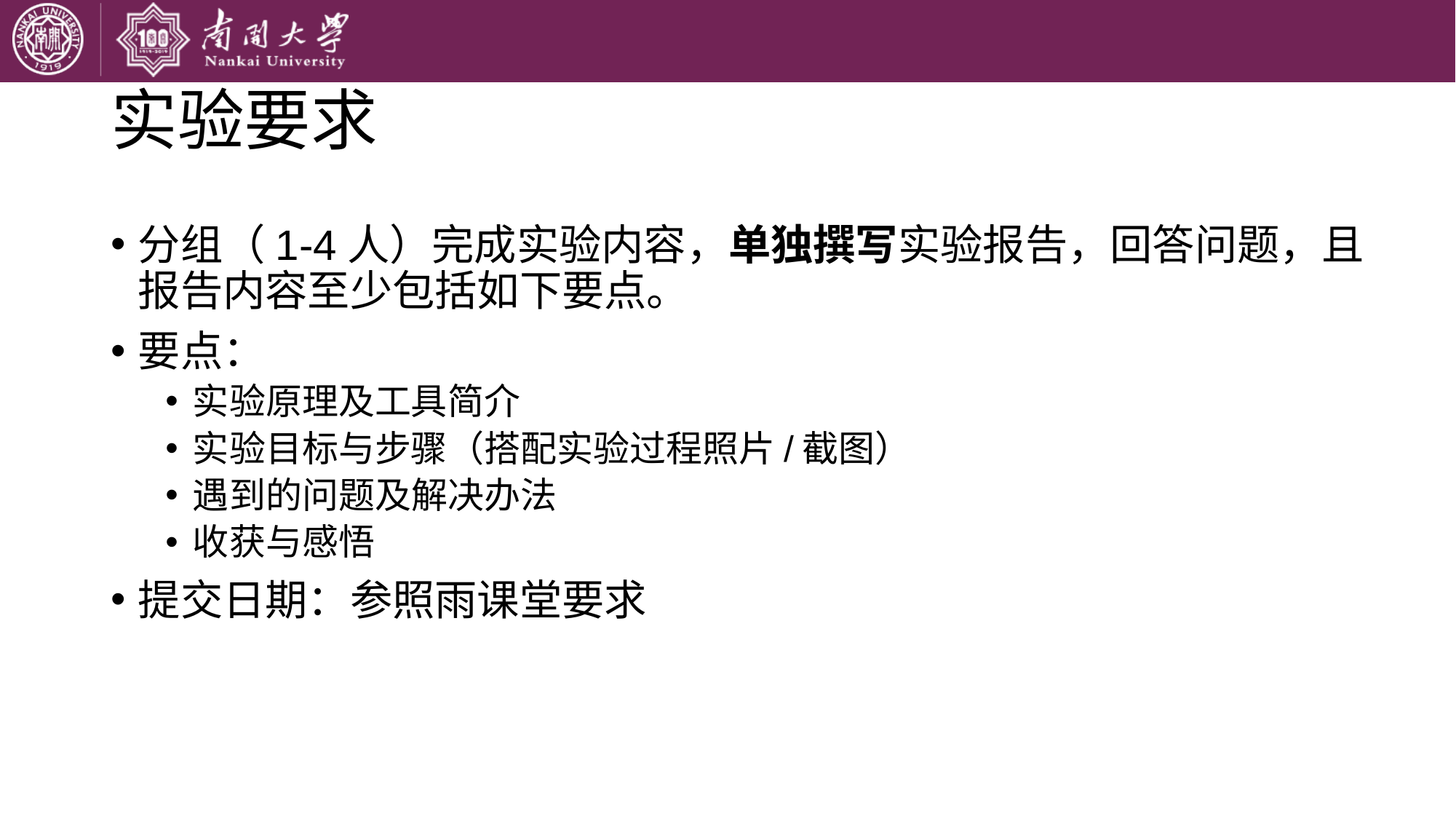

# 实验要求
分组（1-4人）完成实验内容，单独撰写实验报告，回答问题，且报告内容至少包括如下要点。
要点：
实验原理及工具简介
实验目标与步骤（搭配实验过程照片/截图）
遇到的问题及解决办法
收获与感悟
提交日期：参照雨课堂要求